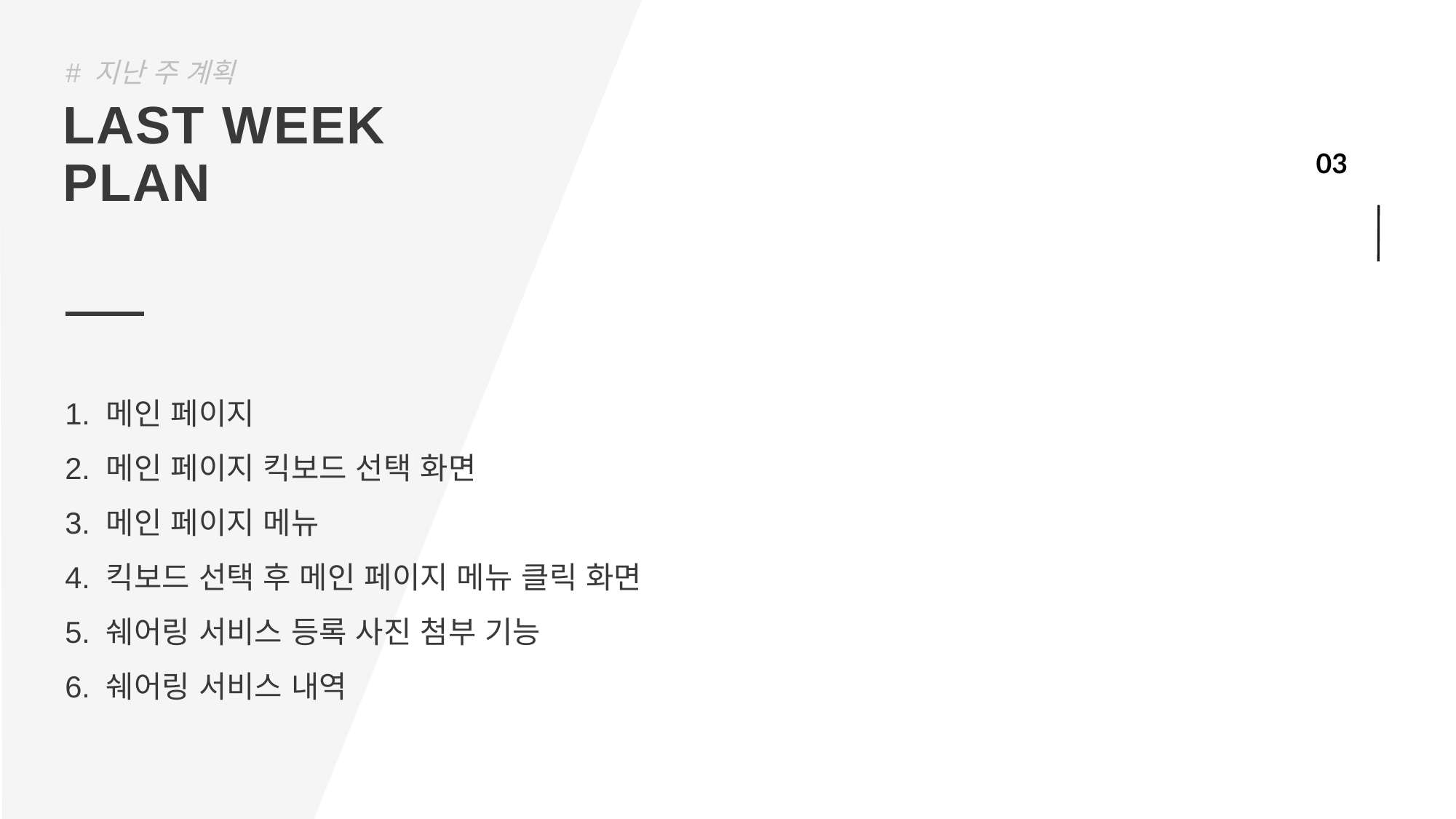

# 지난 주 계획
LAST WEEK
PLAN
메인 페이지
메인 페이지 킥보드 선택 화면
메인 페이지 메뉴
킥보드 선택 후 메인 페이지 메뉴 클릭 화면
쉐어링 서비스 등록 사진 첨부 기능
쉐어링 서비스 내역